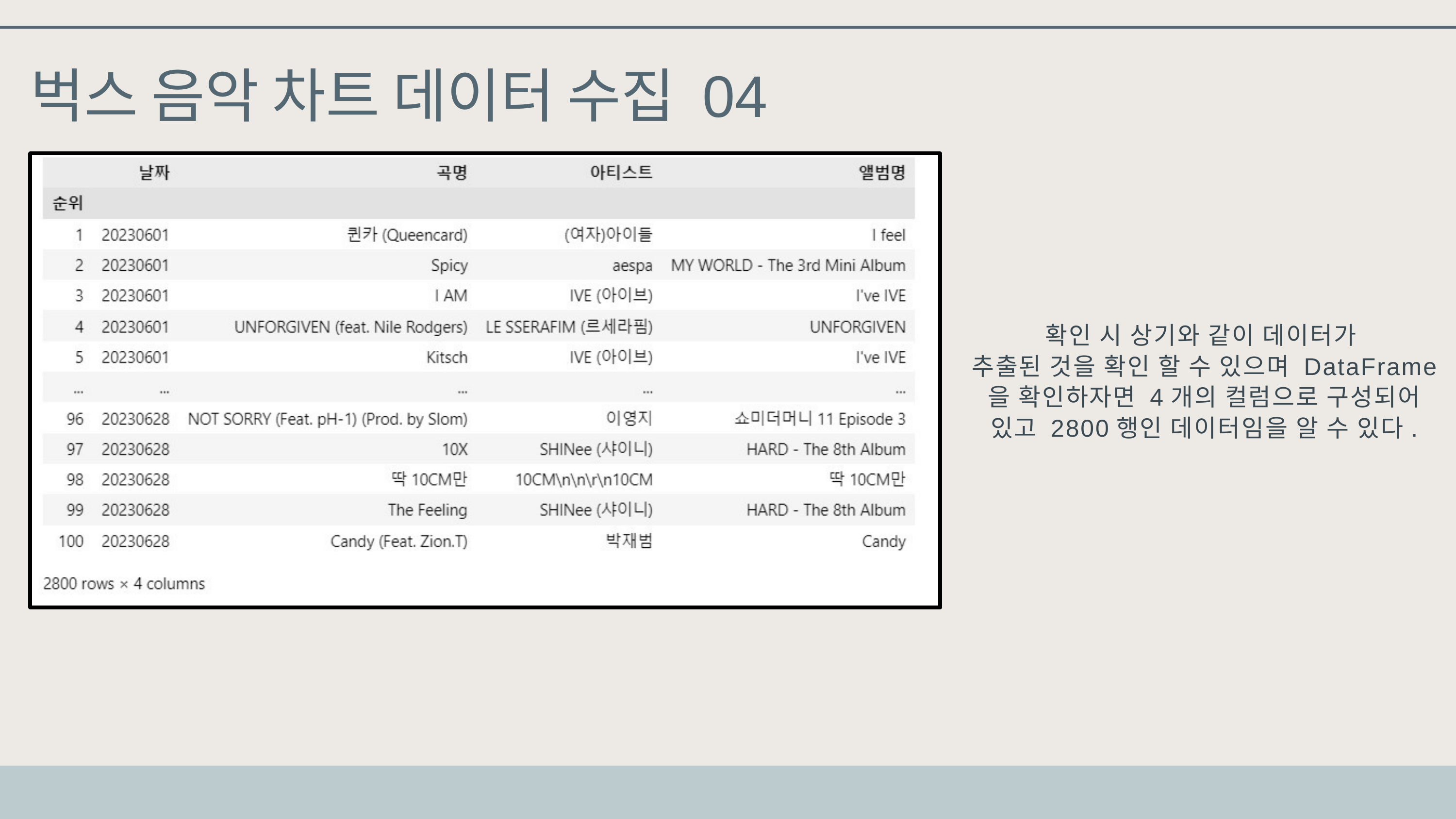

벅스 음악 차트 데이터 수집 04

확인 시 상기와 같이 데이터가
추출된 것을 확인 할 수 있으며 DataFrame
을 확인하자면 4개의 컬럼으로 구성되어
있고 2800행인 데이터임을 알 수 있다.